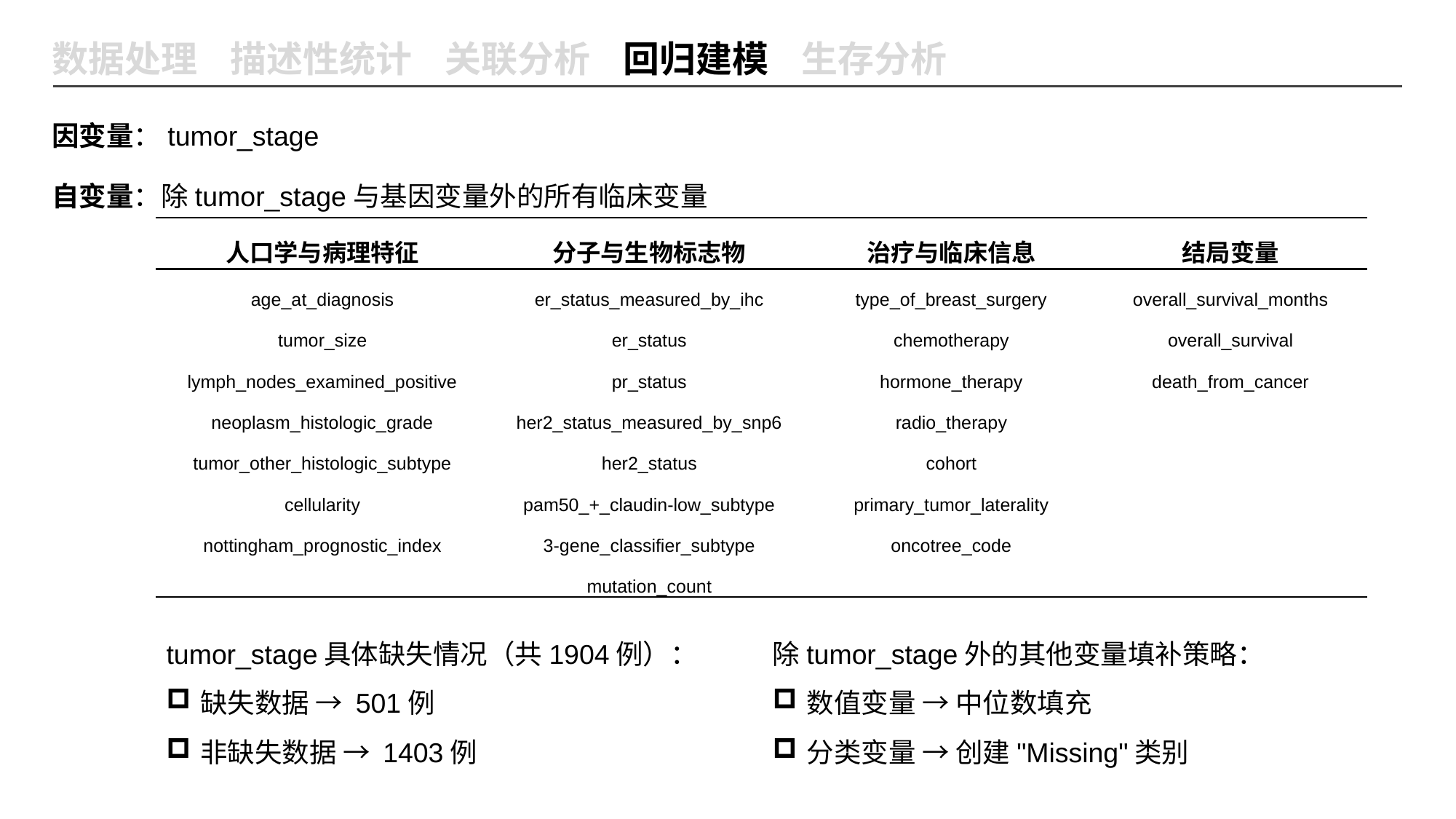

数据处理    描述性统计    关联分析    回归建模    生存分析
因变量：tumor_stage
自变量：除tumor_stage与基因变量外的所有临床变量
| 人口学与病理特征 | 分子与生物标志物 | 治疗与临床信息 | 结局变量 |
| --- | --- | --- | --- |
| age\_at\_diagnosis | er\_status\_measured\_by\_ihc | type\_of\_breast\_surgery | overall\_survival\_months |
| tumor\_size | er\_status | chemotherapy | overall\_survival |
| lymph\_nodes\_examined\_positive | pr\_status | hormone\_therapy | death\_from\_cancer |
| neoplasm\_histologic\_grade | her2\_status\_measured\_by\_snp6 | radio\_therapy |  |
| tumor\_other\_histologic\_subtype | her2\_status | cohort |  |
| cellularity | pam50\_+\_claudin-low\_subtype | primary\_tumor\_laterality |  |
| nottingham\_prognostic\_index | 3-gene\_classifier\_subtype | oncotree\_code |  |
|  | mutation\_count |  |  |
tumor_stage具体缺失情况（共1904例）：
缺失数据 → 501例
非缺失数据 → 1403例
除tumor_stage外的其他变量填补策略：
数值变量 → 中位数填充
分类变量 → 创建"Missing"类别